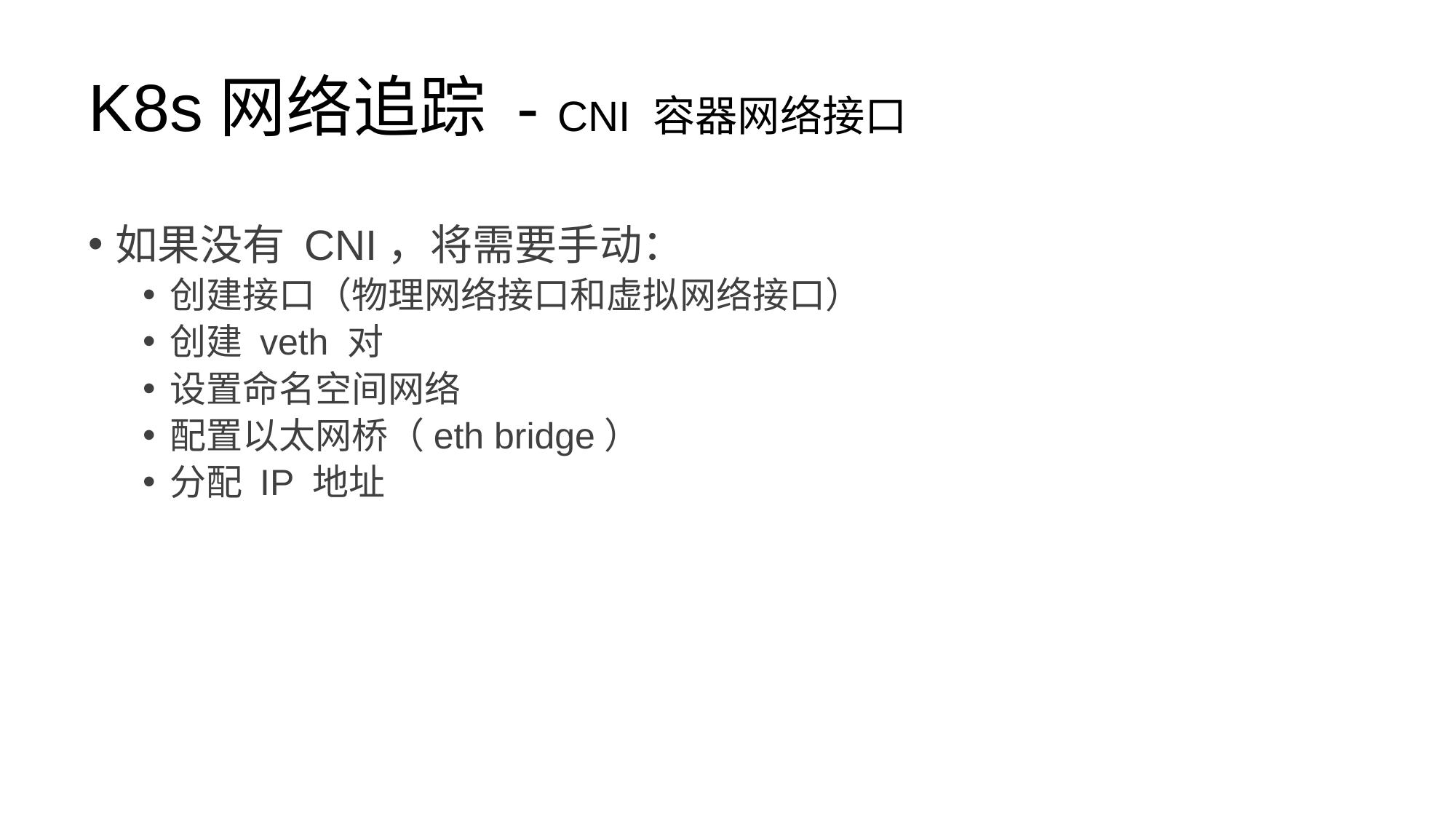

# K8s网络追踪 - CNI 容器网络接口
如果没有 CNI，将需要手动：
创建接口（物理网络接口和虚拟网络接口）
创建 veth 对
设置命名空间网络
配置以太网桥（eth bridge）
分配 IP 地址